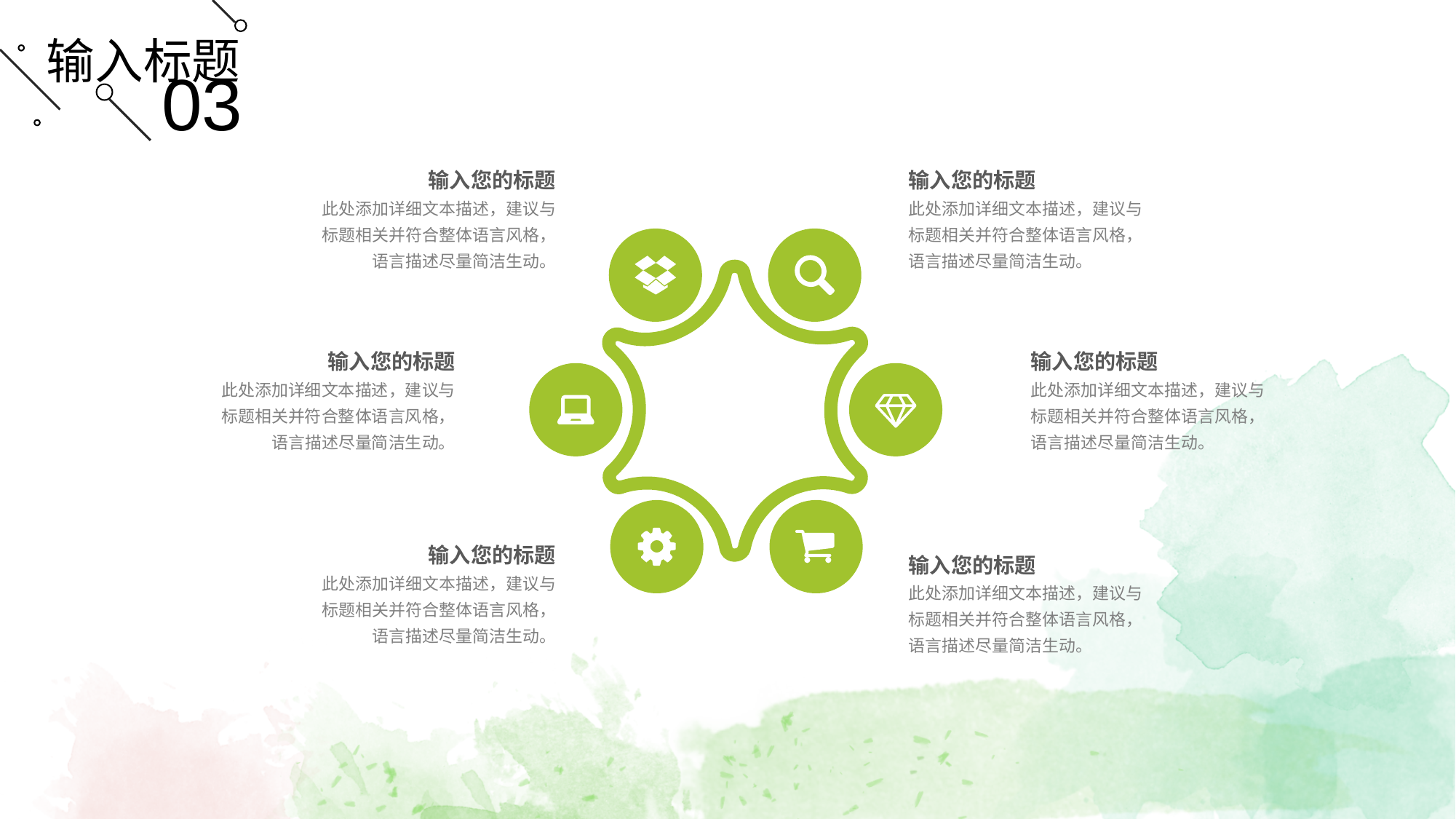

输入标题

03

输入您的标题
此处添加详细文本描述，建议与标题相关并符合整体语言风格，语言描述尽量简洁生动。
输入您的标题
此处添加详细文本描述，建议与标题相关并符合整体语言风格，语言描述尽量简洁生动。

输入您的标题
此处添加详细文本描述，建议与标题相关并符合整体语言风格，语言描述尽量简洁生动。
输入您的标题
此处添加详细文本描述，建议与标题相关并符合整体语言风格，语言描述尽量简洁生动。
输入您的标题
此处添加详细文本描述，建议与标题相关并符合整体语言风格，语言描述尽量简洁生动。
输入您的标题
此处添加详细文本描述，建议与标题相关并符合整体语言风格，语言描述尽量简洁生动。